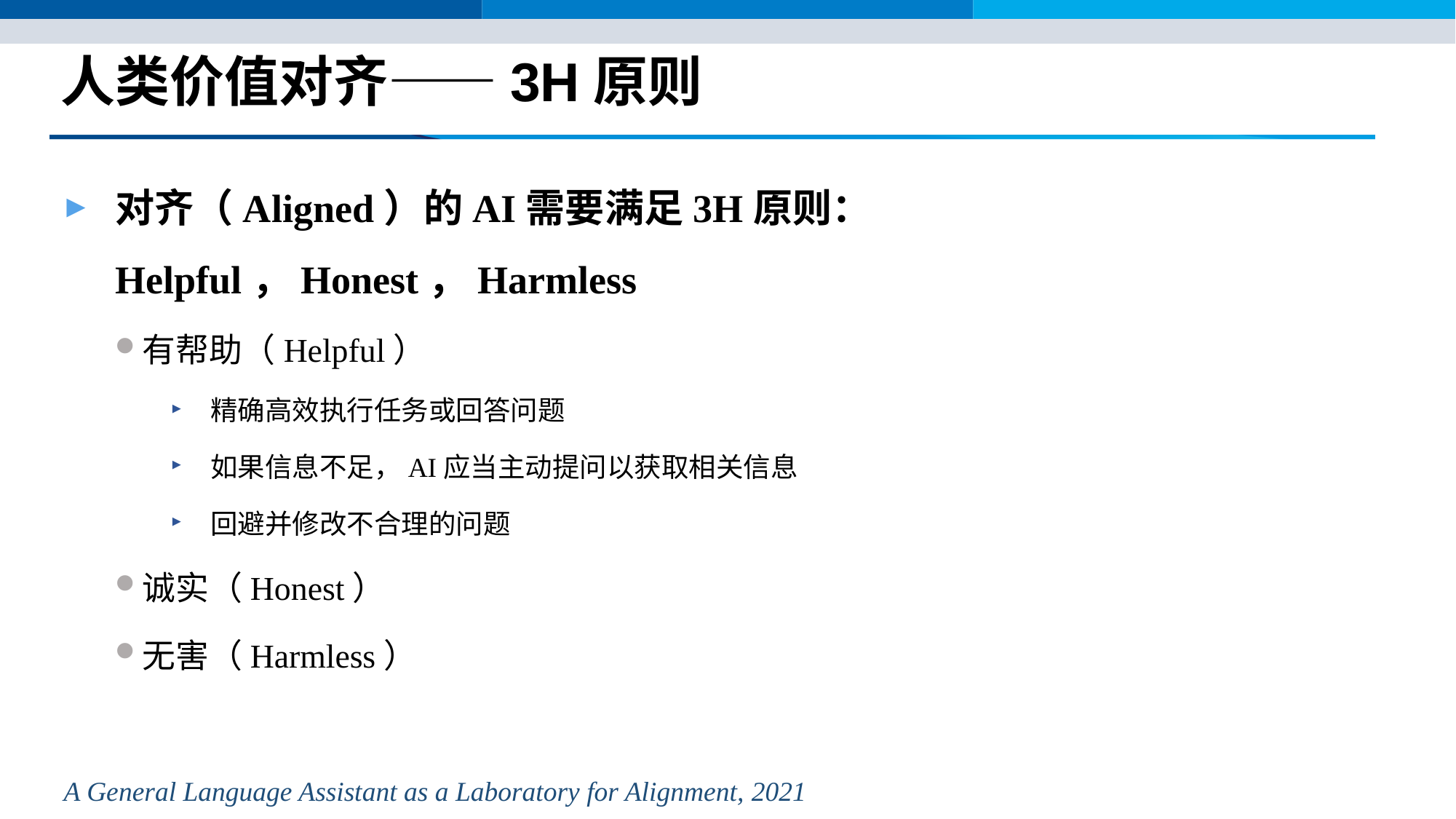

# 人类价值对齐——3H原则
对齐（Aligned）的AI需要满足3H原则：Helpful，Honest，Harmless
有帮助（Helpful）
精确高效执行任务或回答问题
如果信息不足，AI应当主动提问以获取相关信息
回避并修改不合理的问题
诚实（Honest）
无害（Harmless）

A General Language Assistant as a Laboratory for Alignment, 2021